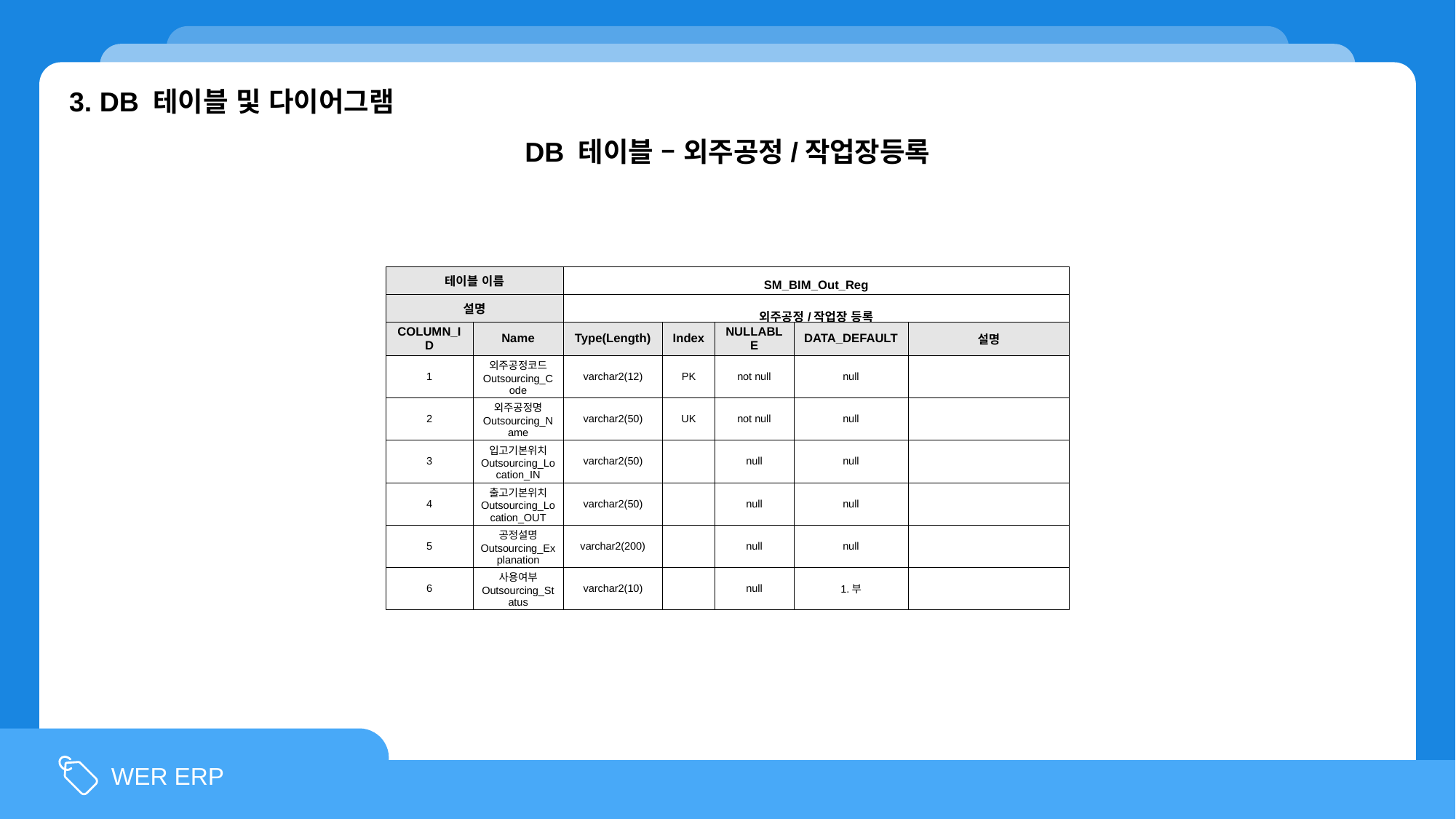

3. DB 테이블 및 다이어그램
DB 테이블 – 외주공정/작업장등록
| 테이블 이름 |  | SM\_BIM\_Out\_Reg |  |  |  |  |
| --- | --- | --- | --- | --- | --- | --- |
| 설명 |  | 외주공정/작업장 등록 |  |  |  |  |
| COLUMN\_ID | Name | Type(Length) | Index | NULLABLE | DATA\_DEFAULT | 설명 |
| 1 | 외주공정코드 Outsourcing\_Code | varchar2(12) | PK | not null | null |  |
| 2 | 외주공정명 Outsourcing\_Name | varchar2(50) | UK | not null | null |  |
| 3 | 입고기본위치 Outsourcing\_Location\_IN | varchar2(50) |  | null | null |  |
| 4 | 출고기본위치 Outsourcing\_Location\_OUT | varchar2(50) |  | null | null |  |
| 5 | 공정설명 Outsourcing\_Explanation | varchar2(200) |  | null | null |  |
| 6 | 사용여부 Outsourcing\_Status | varchar2(10) |  | null | 1.부 |  |

WER ERP